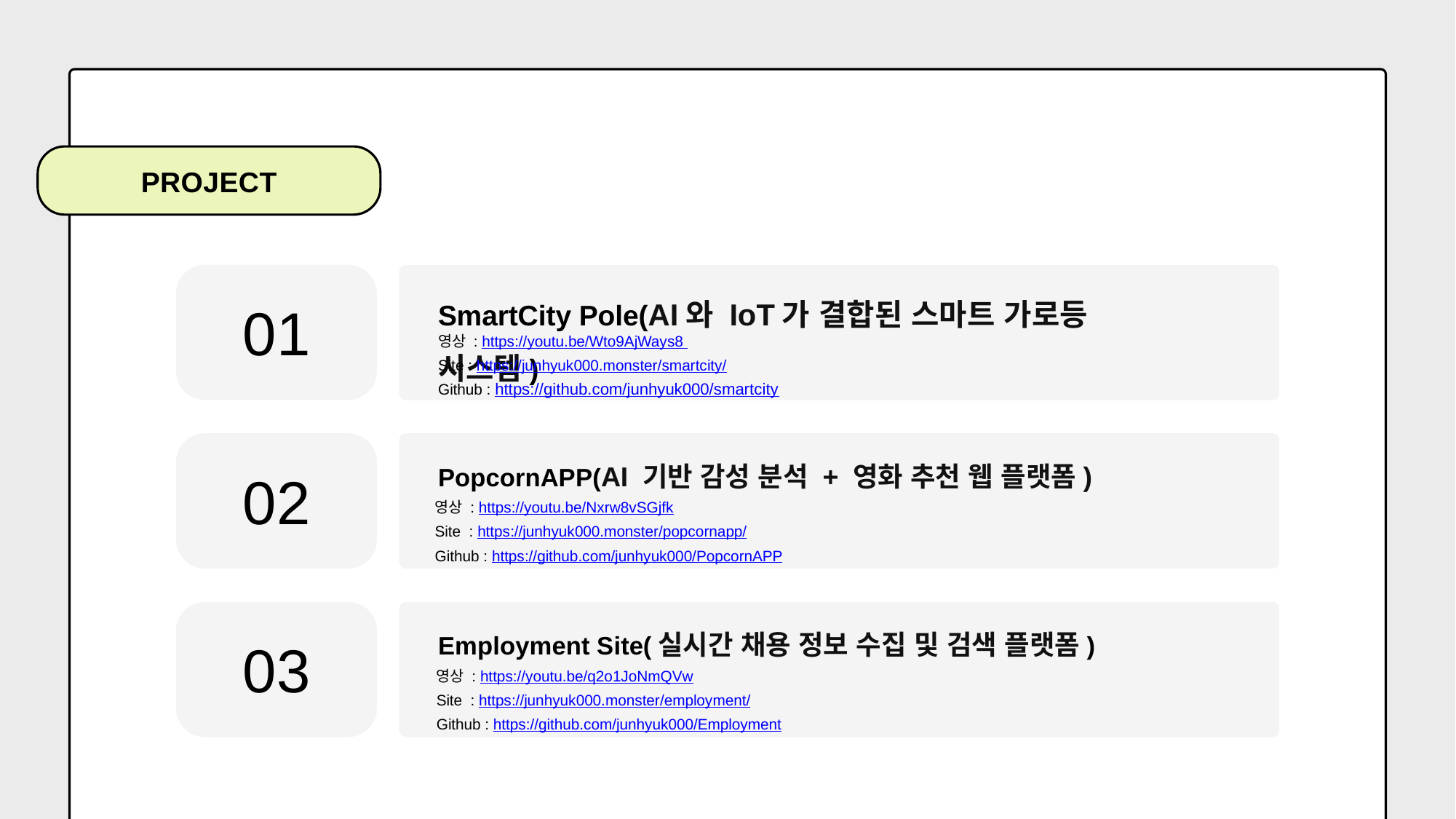

PROJECT

SmartCity Pole(AI와 IoT가 결합된 스마트 가로등 시스템)
01
영상 : https://youtu.be/Wto9AjWays8
Site : https://junhyuk000.monster/smartcity/
Github : https://github.com/junhyuk000/smartcity

PopcornAPP(AI 기반 감성 분석 + 영화 추천 웹 플랫폼)
02
영상 : https://youtu.be/Nxrw8vSGjfk
Site  : https://junhyuk000.monster/popcornapp/
Github : https://github.com/junhyuk000/PopcornAPP

Employment Site(실시간 채용 정보 수집 및 검색 플랫폼)
03
영상 : https://youtu.be/q2o1JoNmQVw
Site  : https://junhyuk000.monster/employment/
Github : https://github.com/junhyuk000/Employment